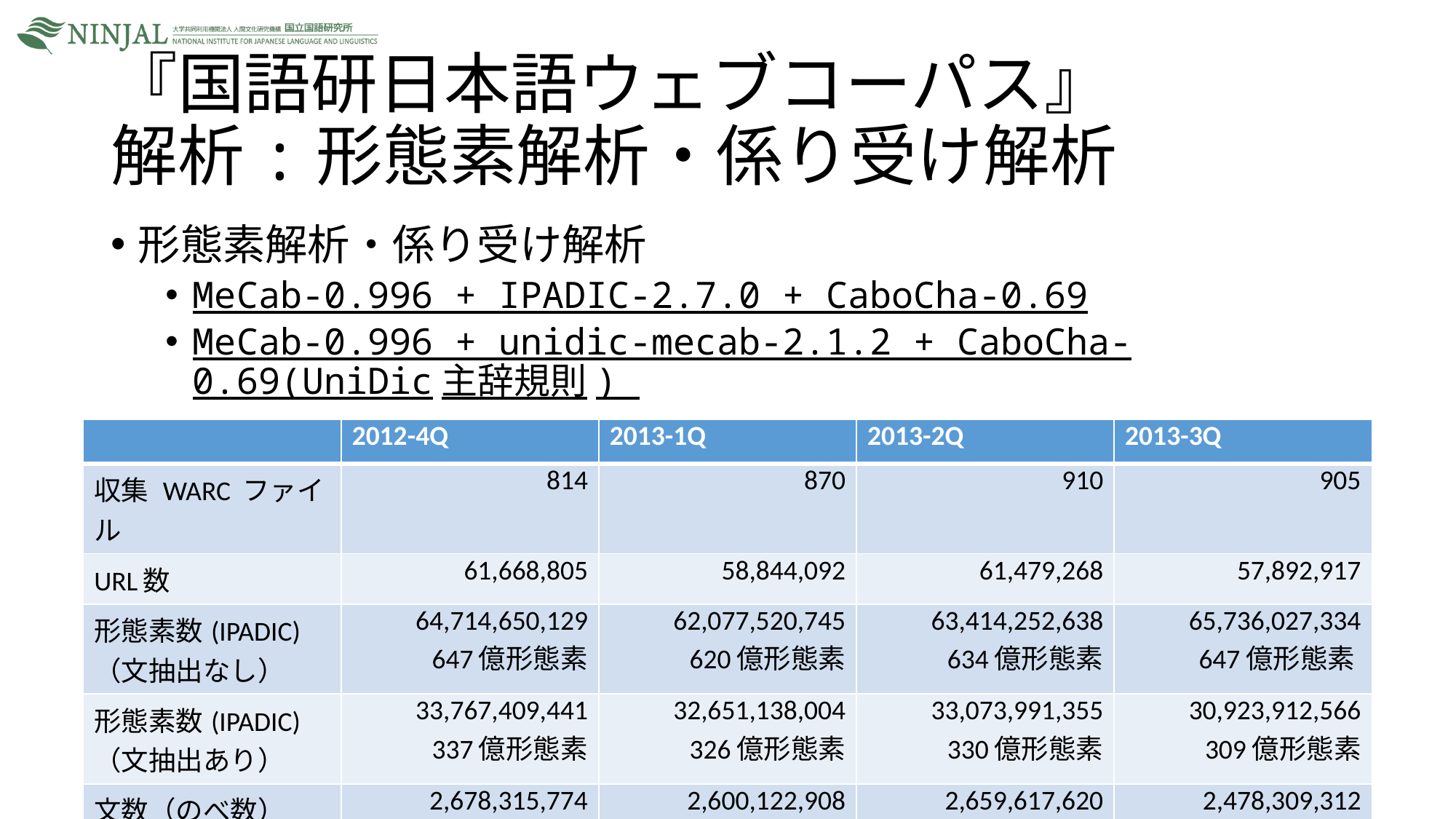

# 『国語研日本語ウェブコーパス』 解析:形態素解析・係り受け解析
形態素解析・係り受け解析
MeCab-0.996 + IPADIC-2.7.0 + CaboCha-0.69
MeCab-0.996 + unidic-mecab-2.1.2 + CaboCha-0.69(UniDic主辞規則)

|  | 2012-4Q | 2013-1Q | 2013-2Q | 2013-3Q |
| --- | --- | --- | --- | --- |
| 収集 WARC ファイル | 814 | 870 | 910 | 905 |
| URL数 | 61,668,805 | 58,844,092 | 61,479,268 | 57,892,917 |
| 形態素数(IPADIC) （文抽出なし） | 64,714,650,129 647億形態素 | 62,077,520,745 620億形態素 | 63,414,252,638 634億形態素 | 65,736,027,334 647億形態素 |
| 形態素数(IPADIC) （文抽出あり） | 33,767,409,441 337億形態素 | 32,651,138,004 326億形態素 | 33,073,991,355 330億形態素 | 30,923,912,566 309億形態素 |
| 文数（のべ数） | 2,678,315,774 | 2,600,122,908 | 2,659,617,620 | 2,478,309,312 |
| 文数（異なり数） | 1,097,011,506 | 1,048,772,913 | 1,063,649,324 | 1,007,771,383 |

11